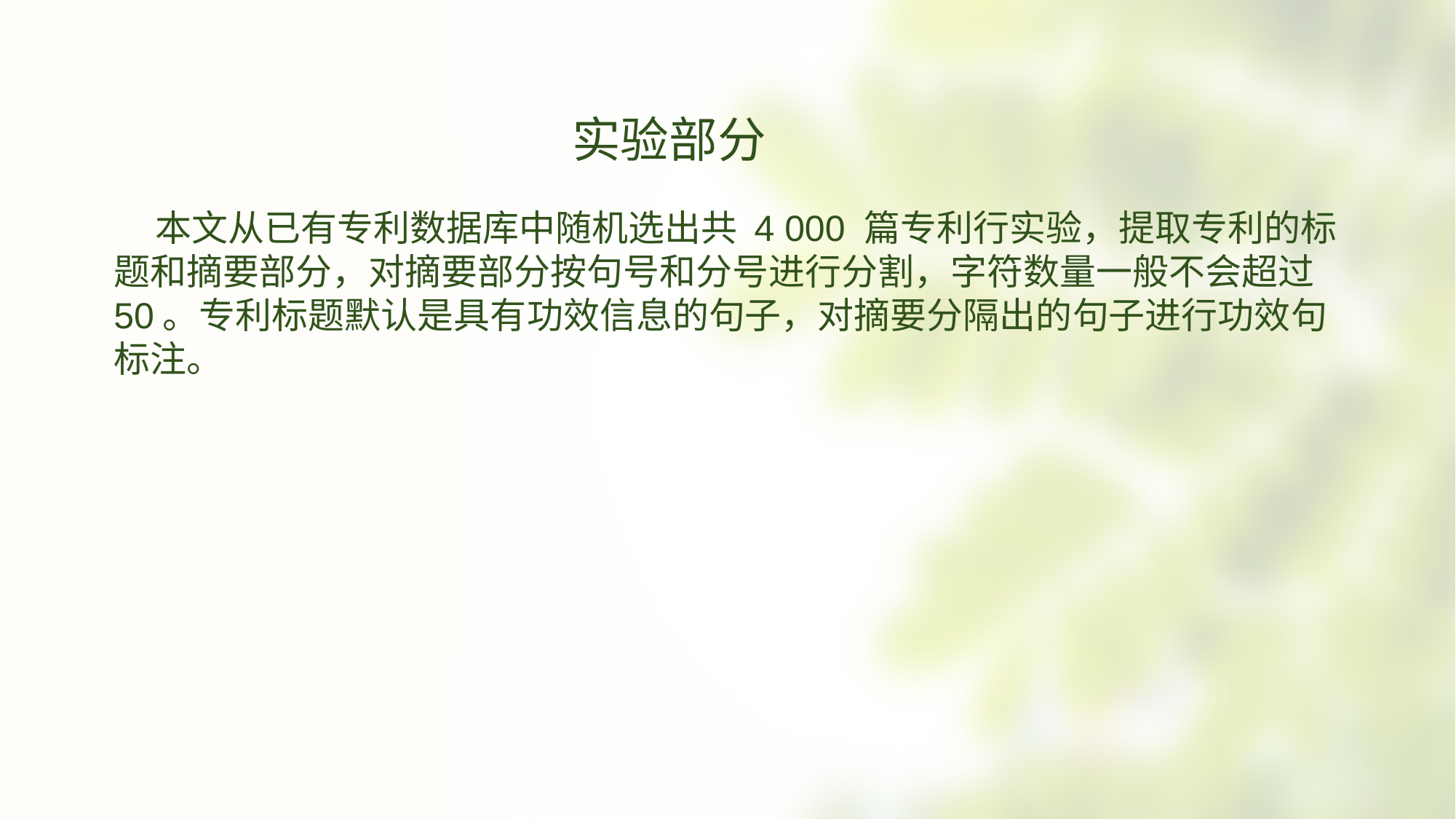

实验部分
    本文从已有专利数据库中随机选出共 4 000 篇专利行实验，提取专利的标题和摘要部分，对摘要部分按句号和分号进行分割，字符数量一般不会超过 50。专利标题默认是具有功效信息的句子，对摘要分隔出的句子进行功效句标注。